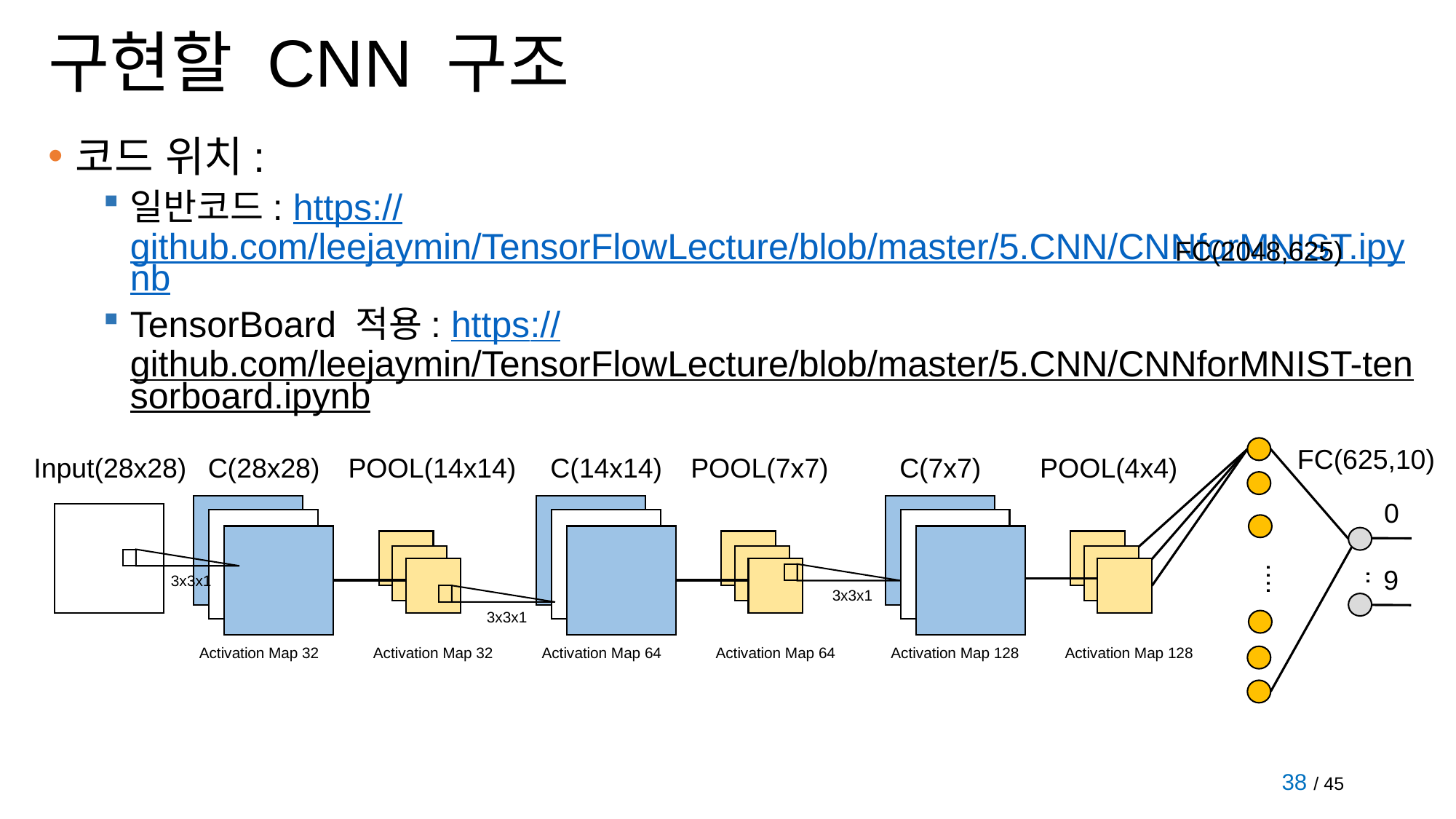

# 구현할 CNN 구조
코드 위치:
일반코드: https://github.com/leejaymin/TensorFlowLecture/blob/master/5.CNN/CNNforMNIST.ipynb
TensorBoard 적용: https://github.com/leejaymin/TensorFlowLecture/blob/master/5.CNN/CNNforMNIST-tensorboard.ipynb

FC(2048,625)
FC(625,10)

Input(28x28)
C(28x28)
C(14x14)
C(7x7)
POOL(14x14)
POOL(7x7)
POOL(4x4)

0

....
9

..

3x3x1
3x3x1

3x3x1

Activation Map 32
Activation Map 32
Activation Map 64
Activation Map 64
Activation Map 128
Activation Map 128

38 / 45